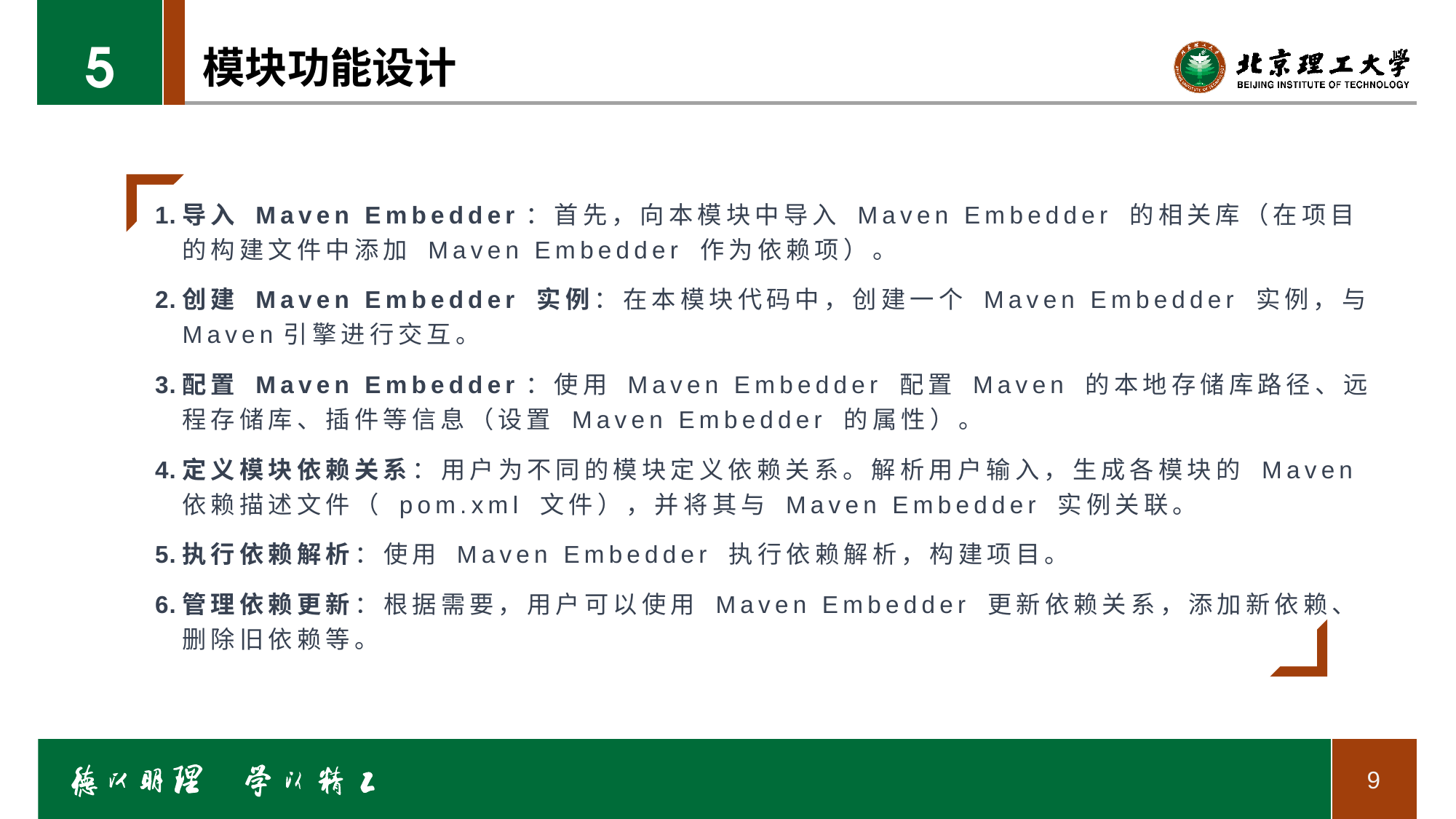

5
# 模块功能设计

导入 Maven Embedder：首先，向本模块中导入 Maven Embedder 的相关库（在项目的构建文件中添加 Maven Embedder 作为依赖项）。
创建 Maven Embedder 实例：在本模块代码中，创建一个 Maven Embedder 实例，与Maven引擎进行交互。
配置 Maven Embedder：使用 Maven Embedder 配置 Maven 的本地存储库路径、远程存储库、插件等信息（设置 Maven Embedder 的属性）。
定义模块依赖关系：用户为不同的模块定义依赖关系。解析用户输入，生成各模块的 Maven 依赖描述文件（ pom.xml 文件），并将其与 Maven Embedder 实例关联。
执行依赖解析：使用 Maven Embedder 执行依赖解析，构建项目。
管理依赖更新：根据需要，用户可以使用 Maven Embedder 更新依赖关系，添加新依赖、删除旧依赖等。